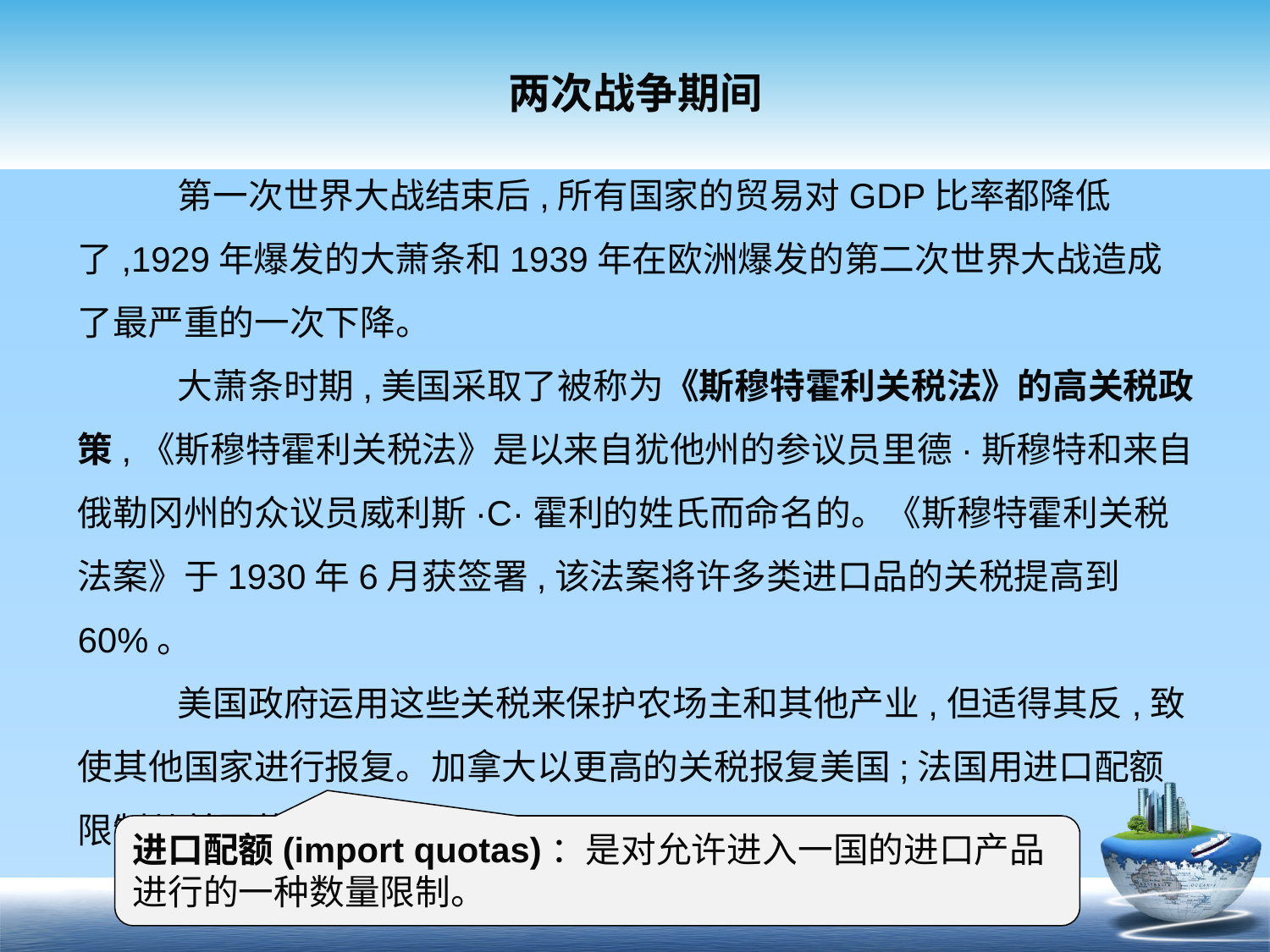

# 两次战争期间
第一次世界大战结束后,所有国家的贸易对GDP比率都降低了,1929年爆发的大萧条和1939年在欧洲爆发的第二次世界大战造成了最严重的一次下降。
大萧条时期,美国采取了被称为《斯穆特霍利关税法》的高关税政策,《斯穆特霍利关税法》是以来自犹他州的参议员里德·斯穆特和来自俄勒冈州的众议员威利斯·C·霍利的姓氏而命名的。《斯穆特霍利关税法案》于1930年6月获签署,该法案将许多类进口品的关税提高到60%。
美国政府运用这些关税来保护农场主和其他产业,但适得其反,致使其他国家进行报复。加拿大以更高的关税报复美国;法国用进口配额限制从美国的进口。
进口配额(import quotas)：是对允许进入一国的进口产品进行的一种数量限制。